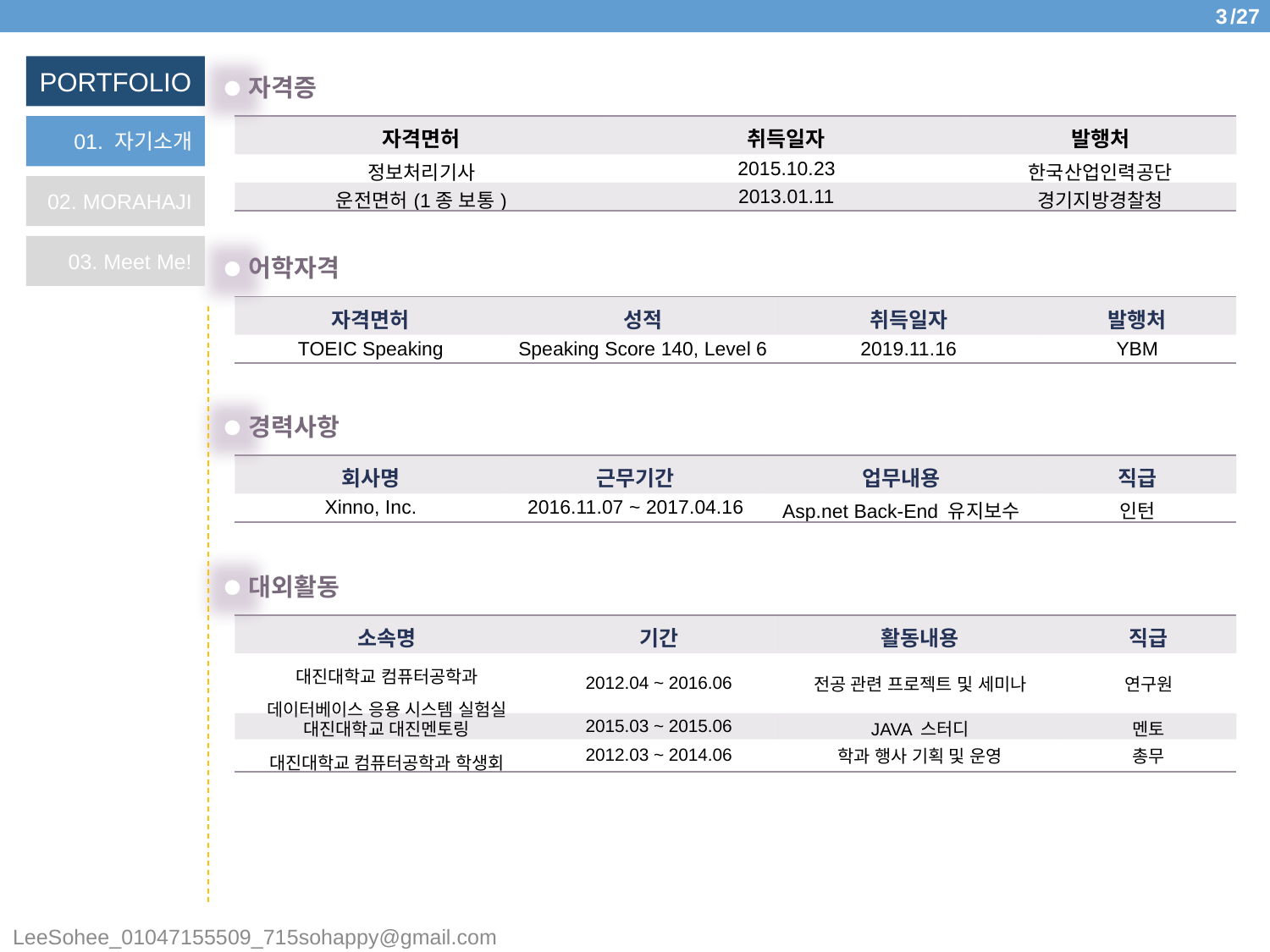

3
/27
PORTFOLIO
자격증

01. 자기소개
| 자격면허 | 취득일자 | 발행처 |
| --- | --- | --- |
| 정보처리기사 | 2015.10.23 | 한국산업인력공단 |
| 운전면허(1종 보통) | 2013.01.11 | 경기지방경찰청 |
02. MORAHAJI
03. Meet Me!
어학자격

| 자격면허 | 성적 | 취득일자 | 발행처 |
| --- | --- | --- | --- |
| TOEIC Speaking | Speaking Score 140, Level 6 | 2019.11.16 | YBM |
경력사항

| 회사명 | 근무기간 | 업무내용 | 직급 |
| --- | --- | --- | --- |
| Xinno, Inc. | 2016.11.07 ~ 2017.04.16 | Asp.net Back-End 유지보수 | 인턴 |
대외활동

| 소속명 | 기간 | 활동내용 | 직급 |
| --- | --- | --- | --- |
| 대진대학교 컴퓨터공학과 데이터베이스 응용 시스템 실험실 | 2012.04 ~ 2016.06 | 전공 관련 프로젝트 및 세미나 | 연구원 |
| 대진대학교 대진멘토링 | 2015.03 ~ 2015.06 | JAVA 스터디 | 멘토 |
| 대진대학교 컴퓨터공학과 학생회 | 2012.03 ~ 2014.06 | 학과 행사 기획 및 운영 | 총무 |
LeeSohee_01047155509_715sohappy@gmail.com